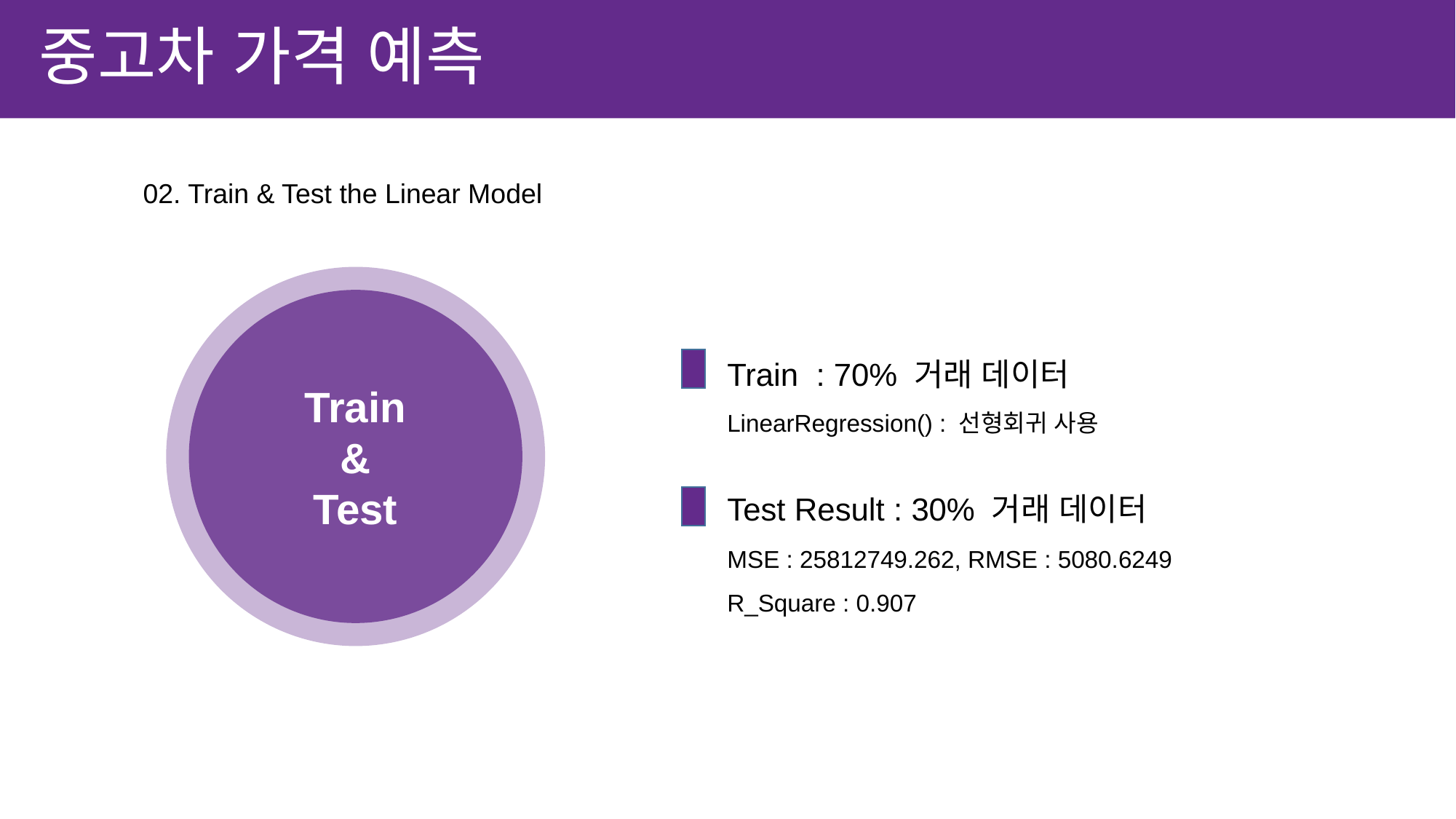

중고차 가격 예측
02. Train & Test the Linear Model

Train
&
Test
Train  : 70% 거래 데이터

LinearRegression() : 선형회귀 사용
Test Result : 30% 거래 데이터

MSE : 25812749.262, RMSE : 5080.6249
R_Square : 0.907